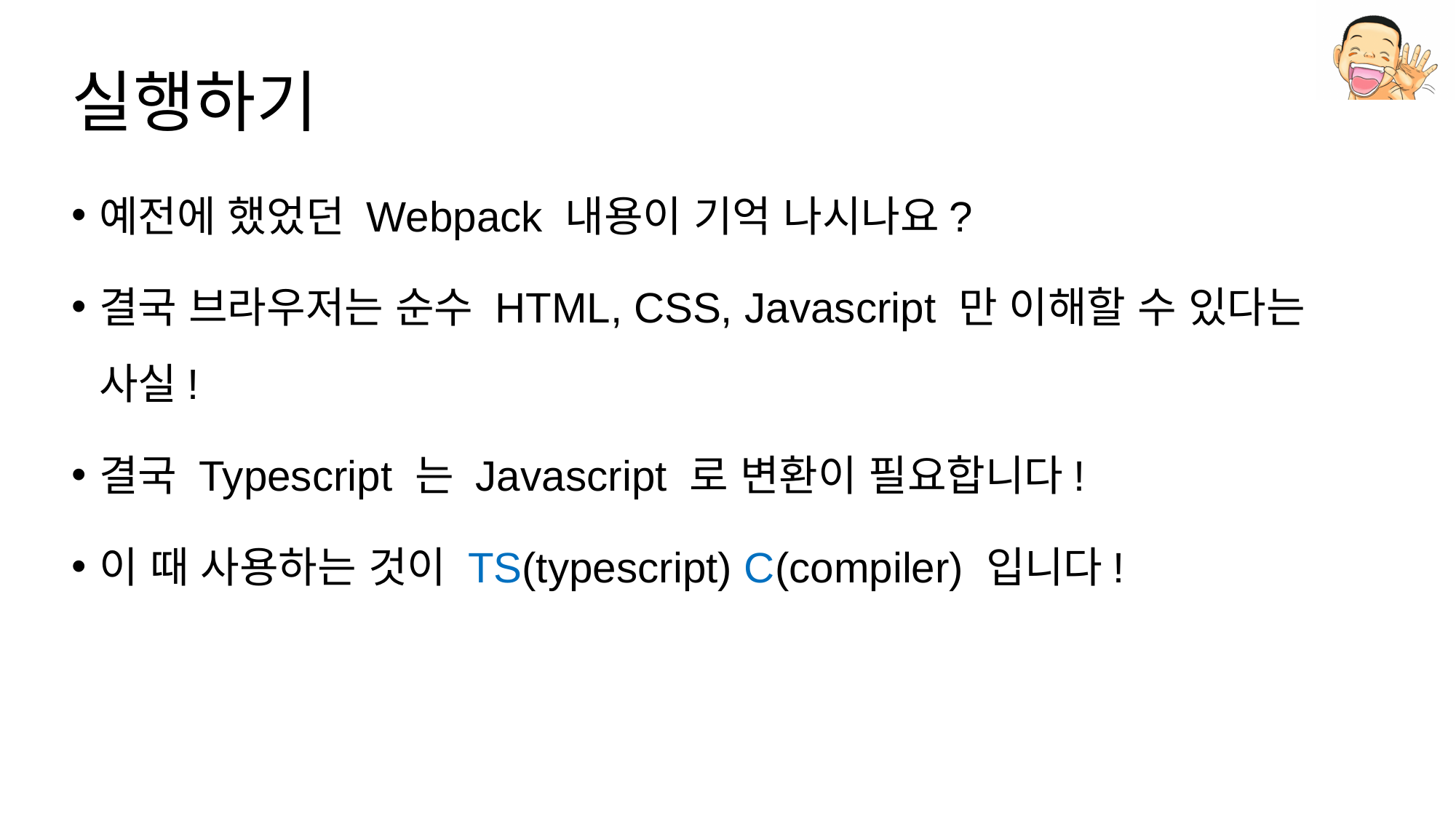

# 실행하기
예전에 했었던 Webpack 내용이 기억 나시나요?
결국 브라우저는 순수 HTML, CSS, Javascript 만 이해할 수 있다는 사실!
결국 Typescript 는 Javascript 로 변환이 필요합니다!
이 때 사용하는 것이 TS(typescript) C(compiler) 입니다!